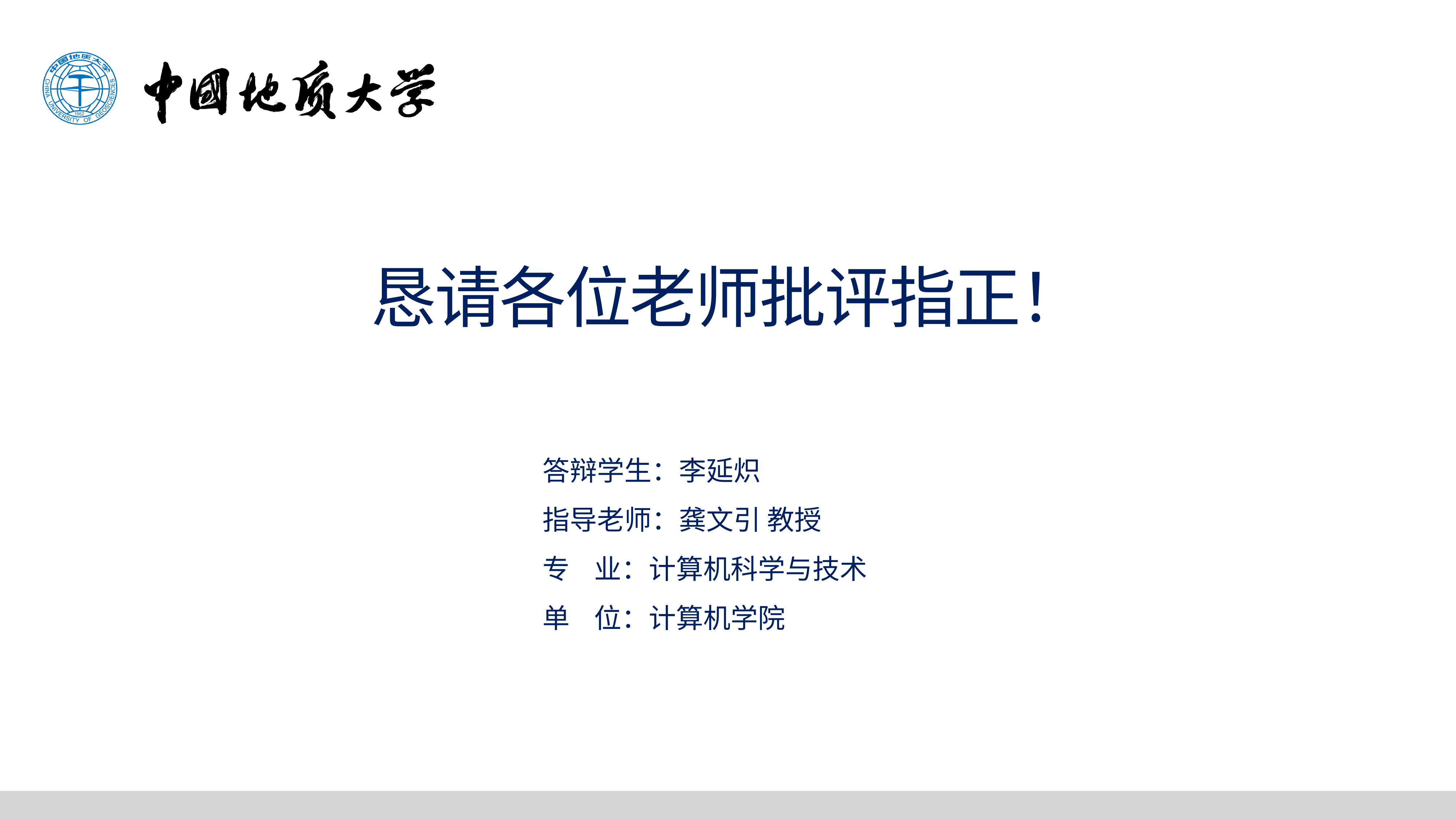

恳请各位老师批评指正！
答辩学生：李延炽
指导老师：龚文引 教授
专    业：计算机科学与技术
单    位：计算机学院